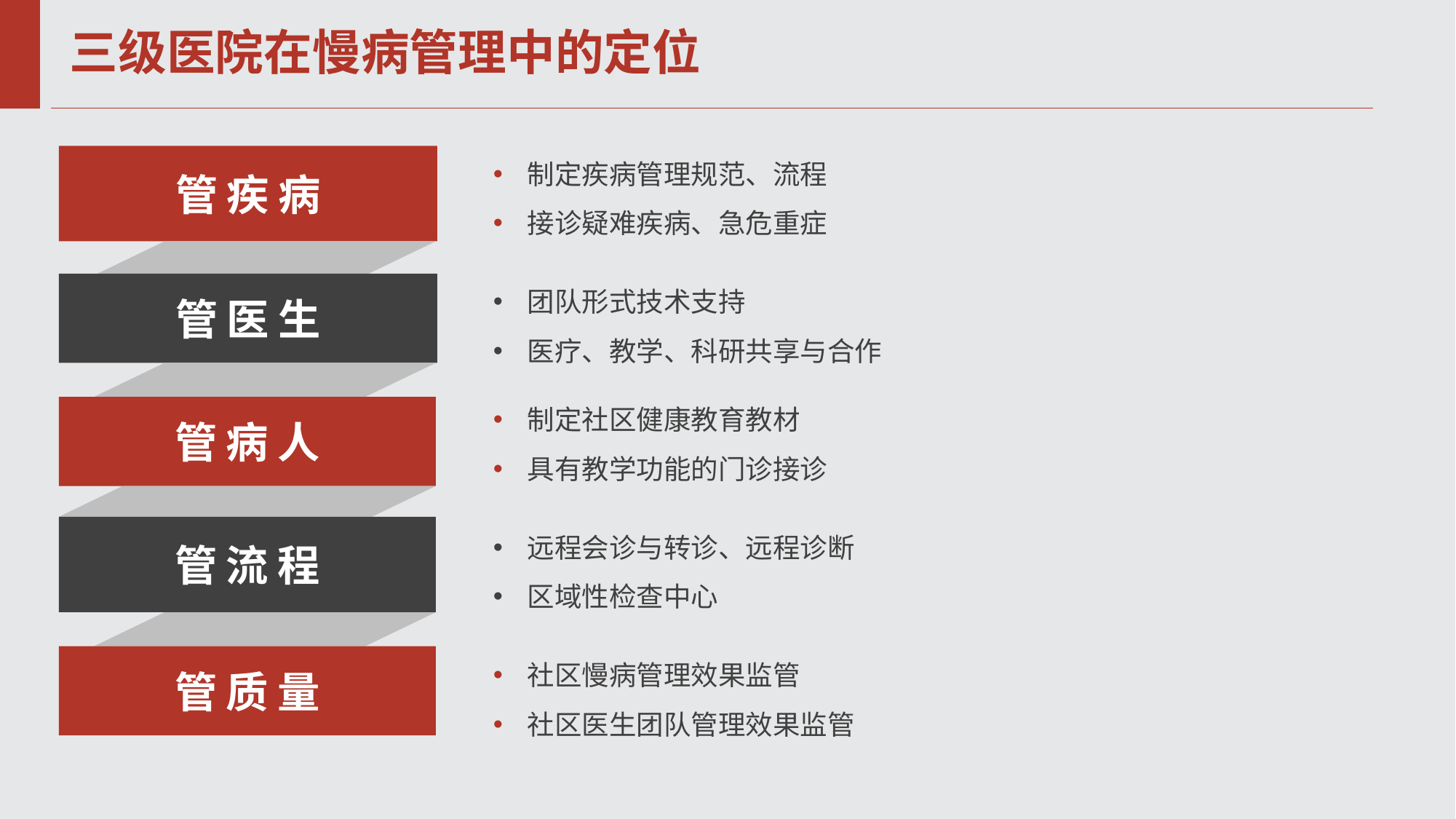

# 三级医院在慢病管理中的定位
制定疾病管理规范、流程
接诊疑难疾病、急危重症
管疾病

团队形式技术支持
医疗、教学、科研共享与合作
管医生

制定社区健康教育教材
具有教学功能的门诊接诊
管病人

远程会诊与转诊、远程诊断
区域性检查中心
管流程

社区慢病管理效果监管
社区医生团队管理效果监管
管质量